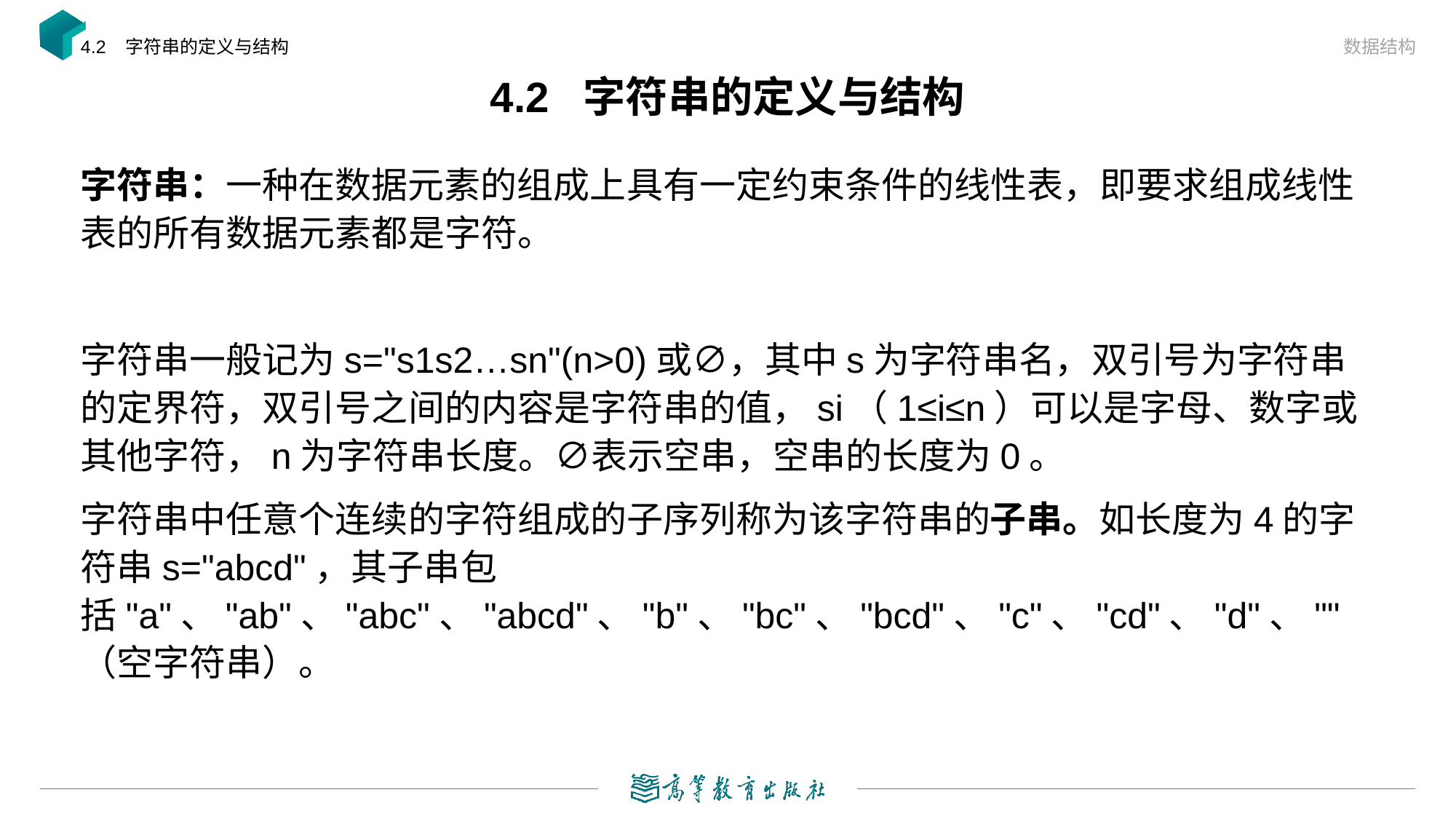

数据结构
4.2   字符串的定义与结构

# 4.2  字符串的定义与结构
字符串：一种在数据元素的组成上具有一定约束条件的线性表，即要求组成线性表的所有数据元素都是字符。

字符串一般记为s="s1s2…sn"(n>0)或∅，其中s为字符串名，双引号为字符串的定界符，双引号之间的内容是字符串的值，si（1≤i≤n）可以是字母、数字或其他字符，n为字符串长度。∅表示空串，空串的长度为0。
字符串中任意个连续的字符组成的子序列称为该字符串的子串。如长度为4的字符串s="abcd"，其子串包括"a"、"ab"、"abc"、"abcd"、"b"、"bc"、"bcd"、"c"、"cd"、"d"、""（空字符串）。